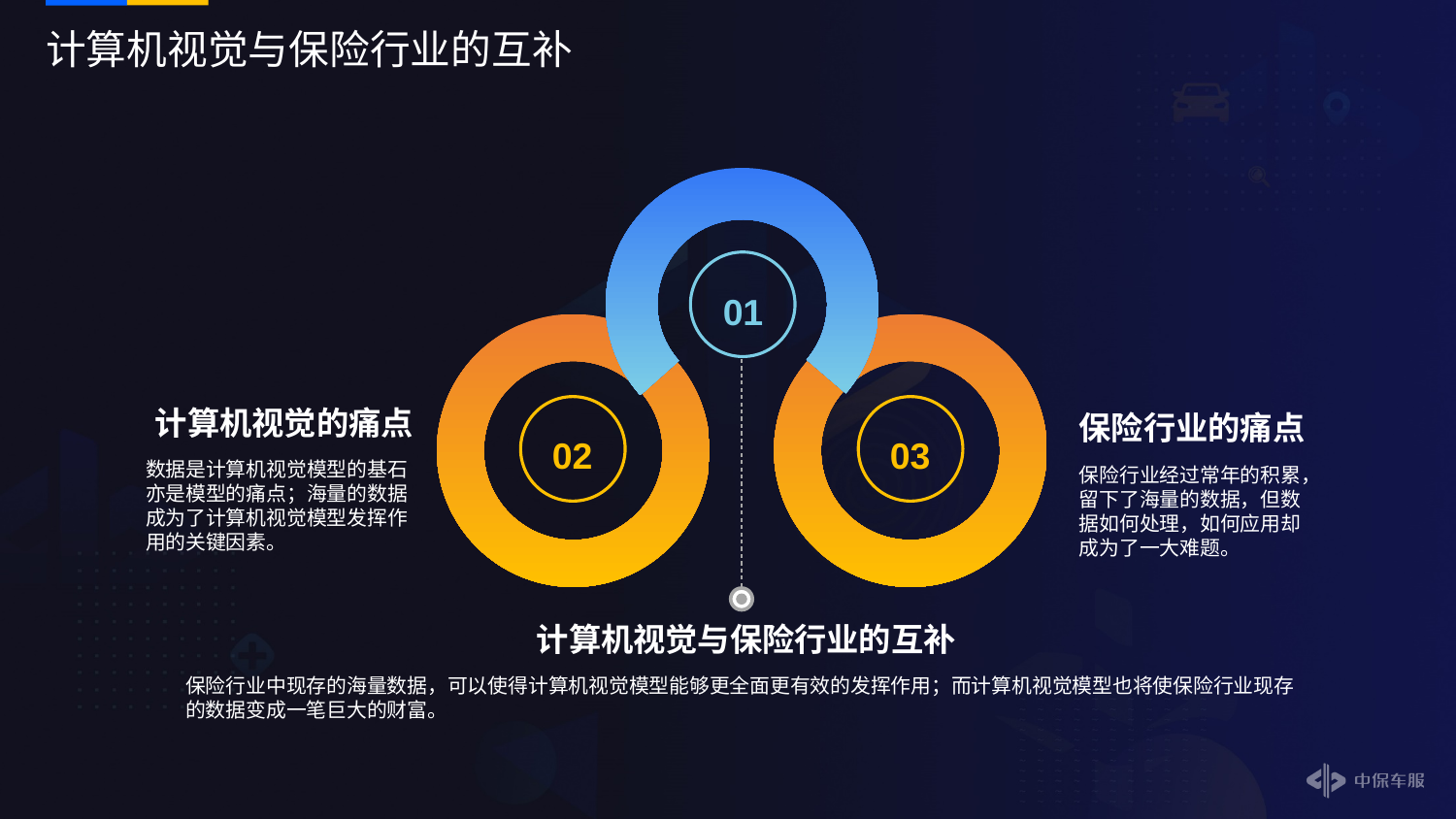

# 计算机视觉与保险行业的互补

01

计算机视觉的痛点
数据是计算机视觉模型的基石亦是模型的痛点；海量的数据成为了计算机视觉模型发挥作用的关键因素。
03
保险行业的痛点
保险行业经过常年的积累，留下了海量的数据，但数据如何处理，如何应用却成为了一大难题。
02

计算机视觉与保险行业的互补
保险行业中现存的海量数据，可以使得计算机视觉模型能够更全面更有效的发挥作用；而计算机视觉模型也将使保险行业现存的数据变成一笔巨大的财富。